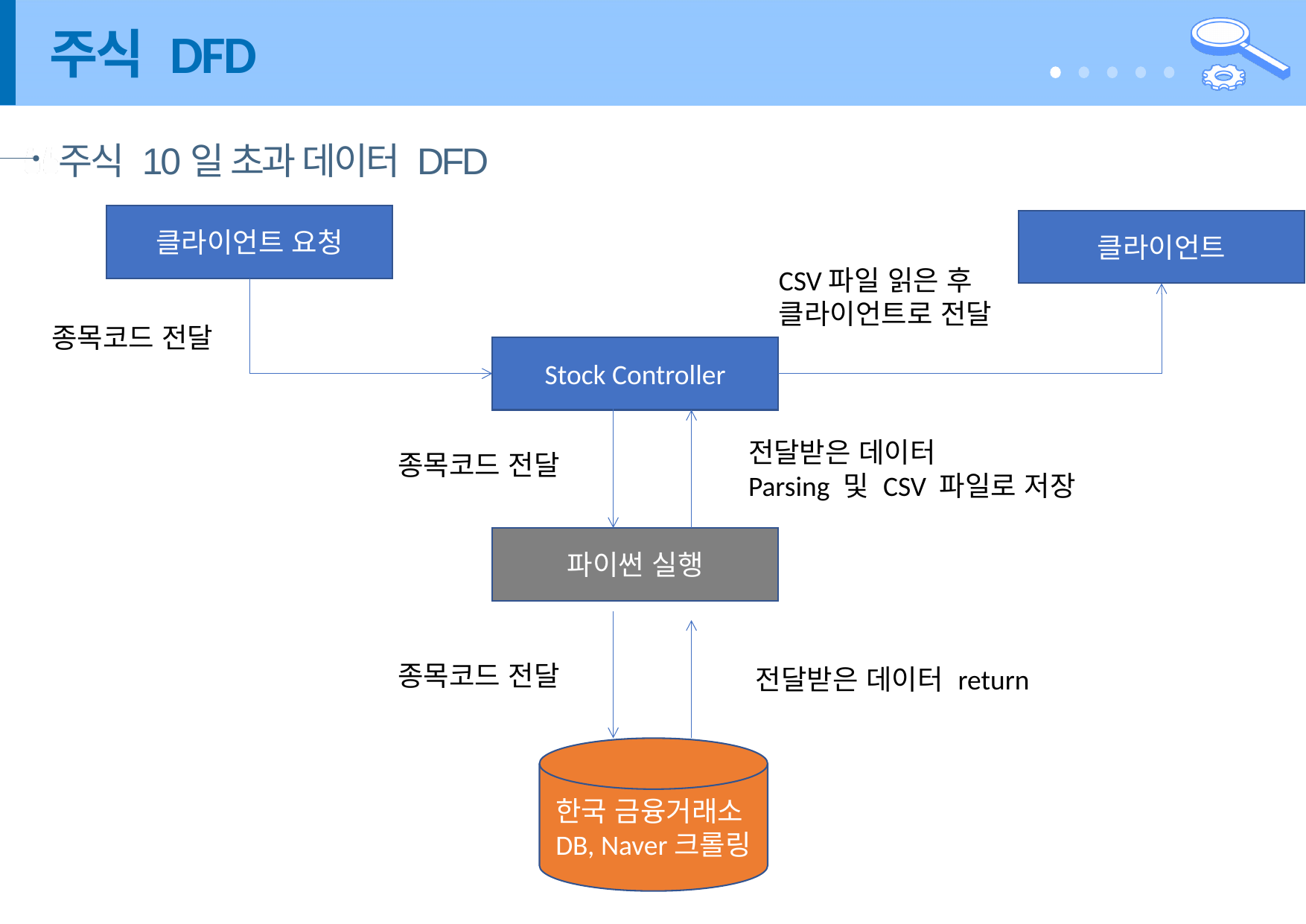

# 주식 DFD
주식 10일 초과 데이터 DFD
클라이언트 요청
클라이언트
CSV파일 읽은 후
클라이언트로 전달
종목코드 전달
Stock Controller
전달받은 데이터
Parsing 및 CSV 파일로 저장
종목코드 전달
파이썬 실행
종목코드 전달
전달받은 데이터 return
한국 금융거래소  DB, Naver크롤링